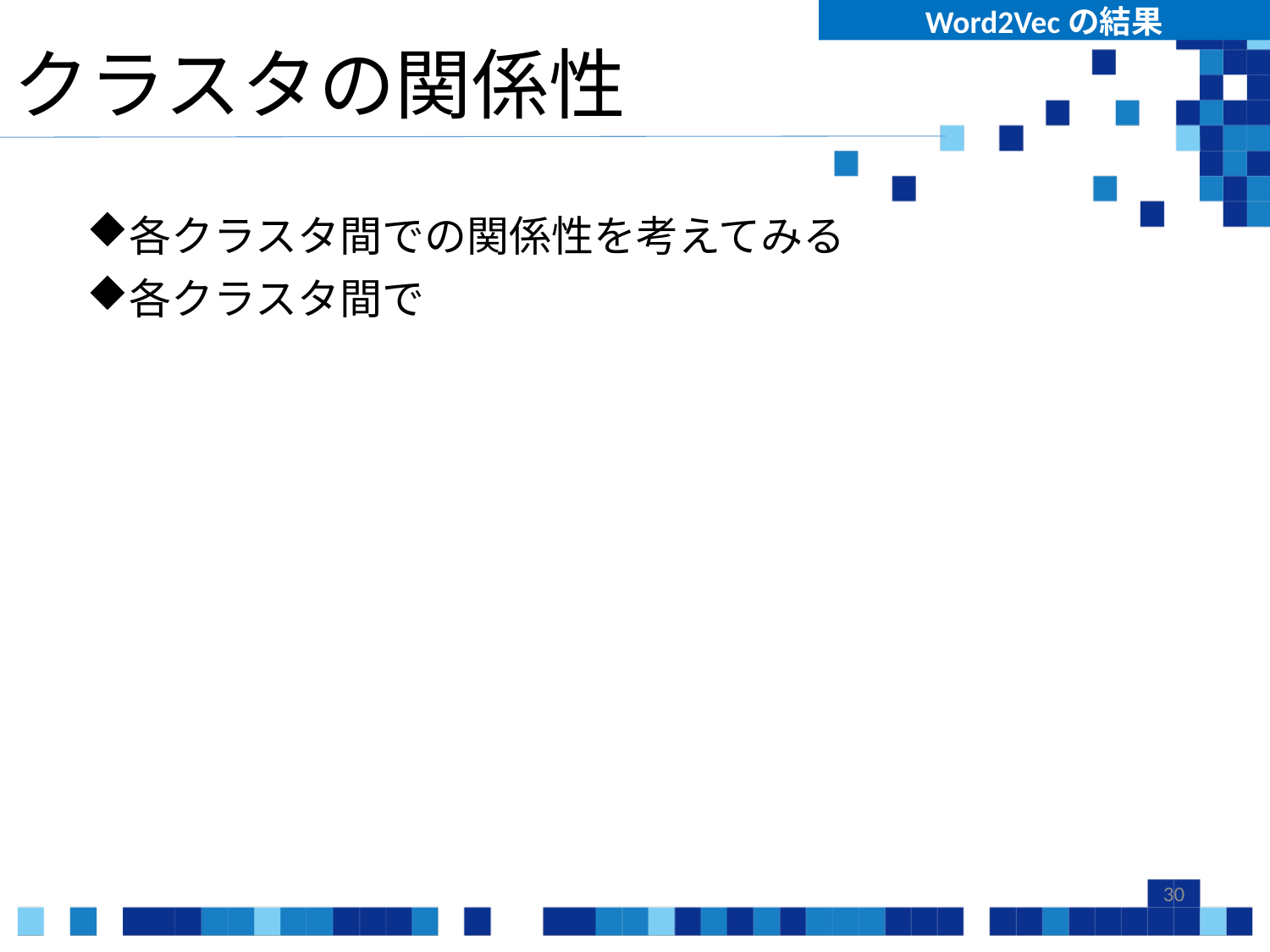

Word2Vecの結果
# クラスタの関係性
各クラスタ間での関係性を考えてみる
各クラスタ間で